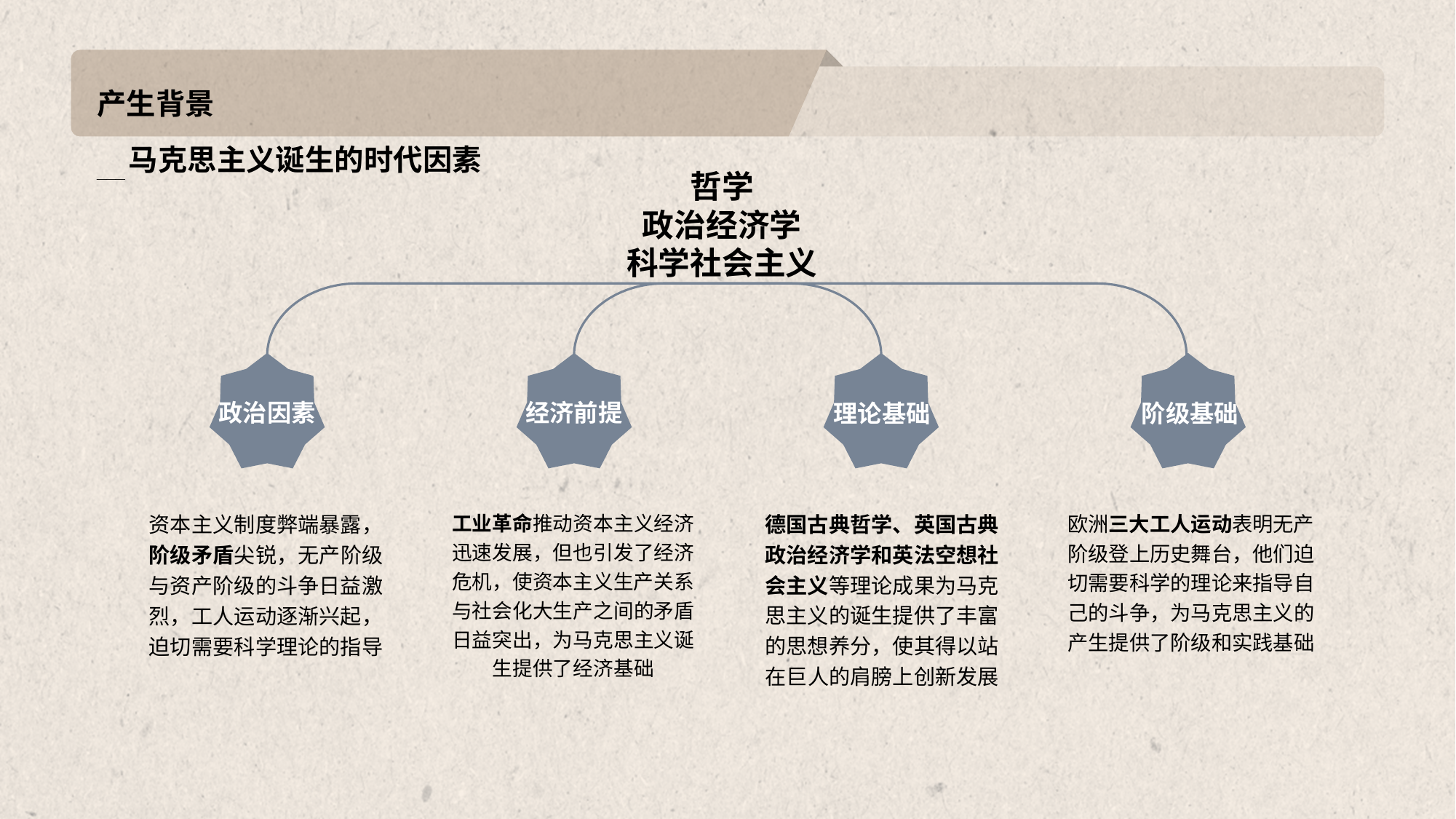

# 产生背景 ___马克思主义诞生的时代因素
哲学
政治经济学
科学社会主义

政治因素
资本主义制度弊端暴露，阶级矛盾尖锐，无产阶级与资产阶级的斗争日益激烈，工人运动逐渐兴起，迫切需要科学理论的指导

经济前提
工业革命推动资本主义经济迅速发展，但也引发了经济危机，使资本主义生产关系与社会化大生产之间的矛盾日益突出，为马克思主义诞生提供了经济基础

理论基础
德国古典哲学、英国古典政治经济学和英法空想社会主义等理论成果为马克思主义的诞生提供了丰富的思想养分，使其得以站在巨人的肩膀上创新发展

阶级基础
欧洲三大工人运动表明无产阶级登上历史舞台，他们迫切需要科学的理论来指导自己的斗争，为马克思主义的产生提供了阶级和实践基础